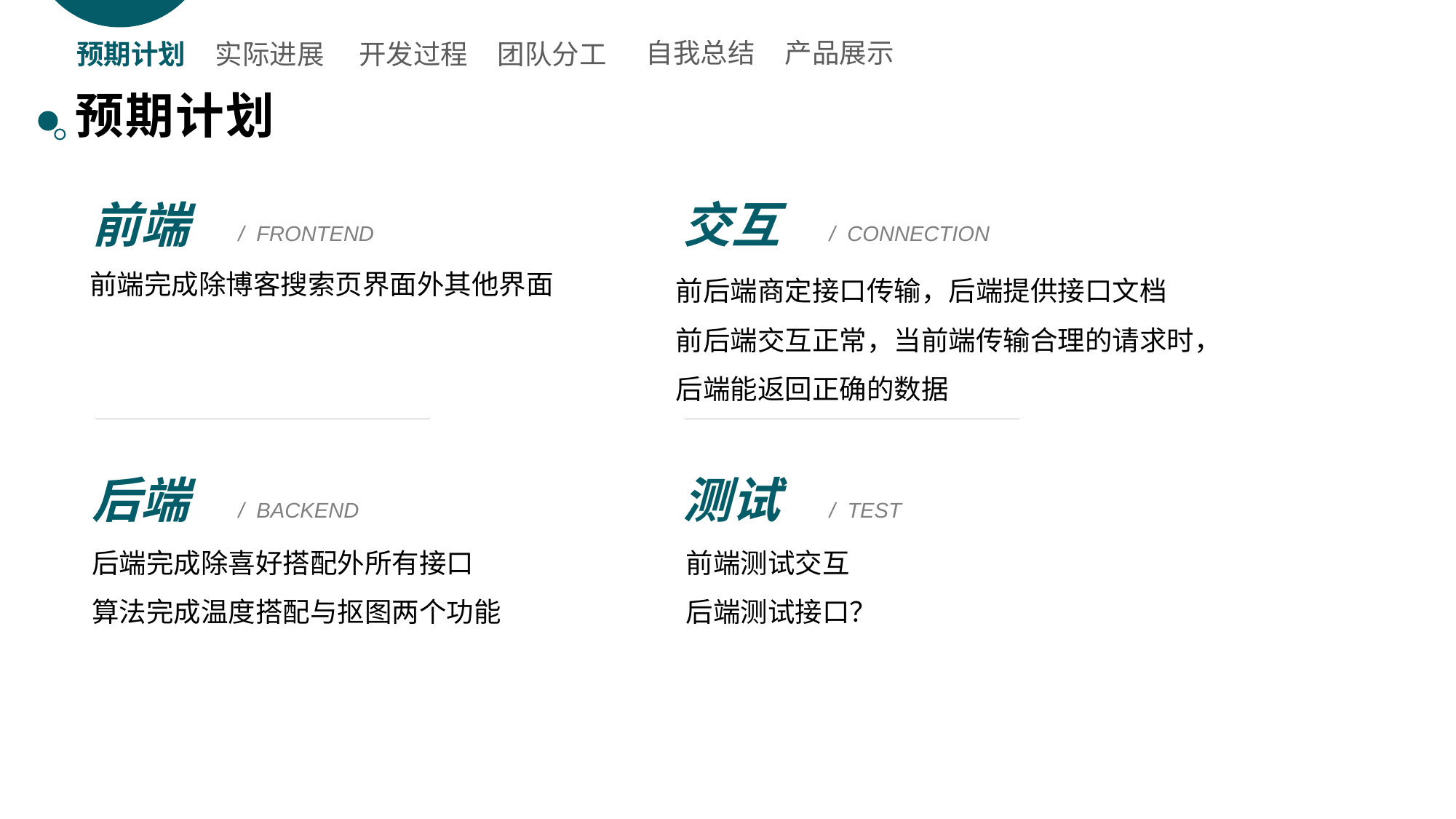

自我总结
产品展示
开发过程
团队分工
预期计划
实际进展
预期计划

前端
交互
/  FRONTEND
/  CONNECTION
前后端商定接口传输，后端提供接口文档
前后端交互正常，当前端传输合理的请求时，后端能返回正确的数据
前端完成除博客搜索页界面外其他界面
后端
测试
/  BACKEND
/  TEST
后端完成除喜好搭配外所有接口
算法完成温度搭配与抠图两个功能
前端测试交互
后端测试接口？